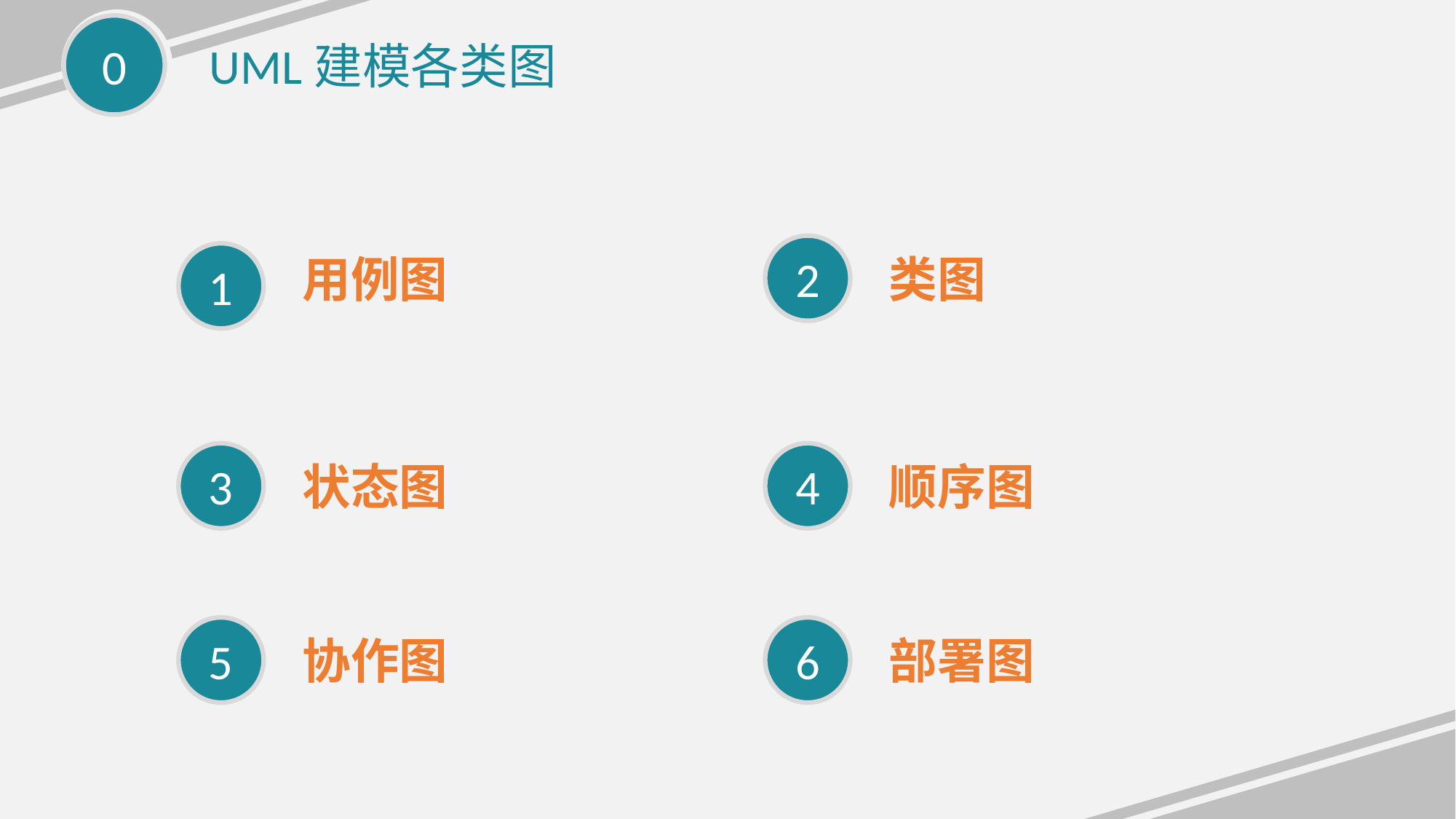

0
用例图
UML建模各类图
2
类图
1
3
状态图
4
顺序图
5
协作图
6
部署图